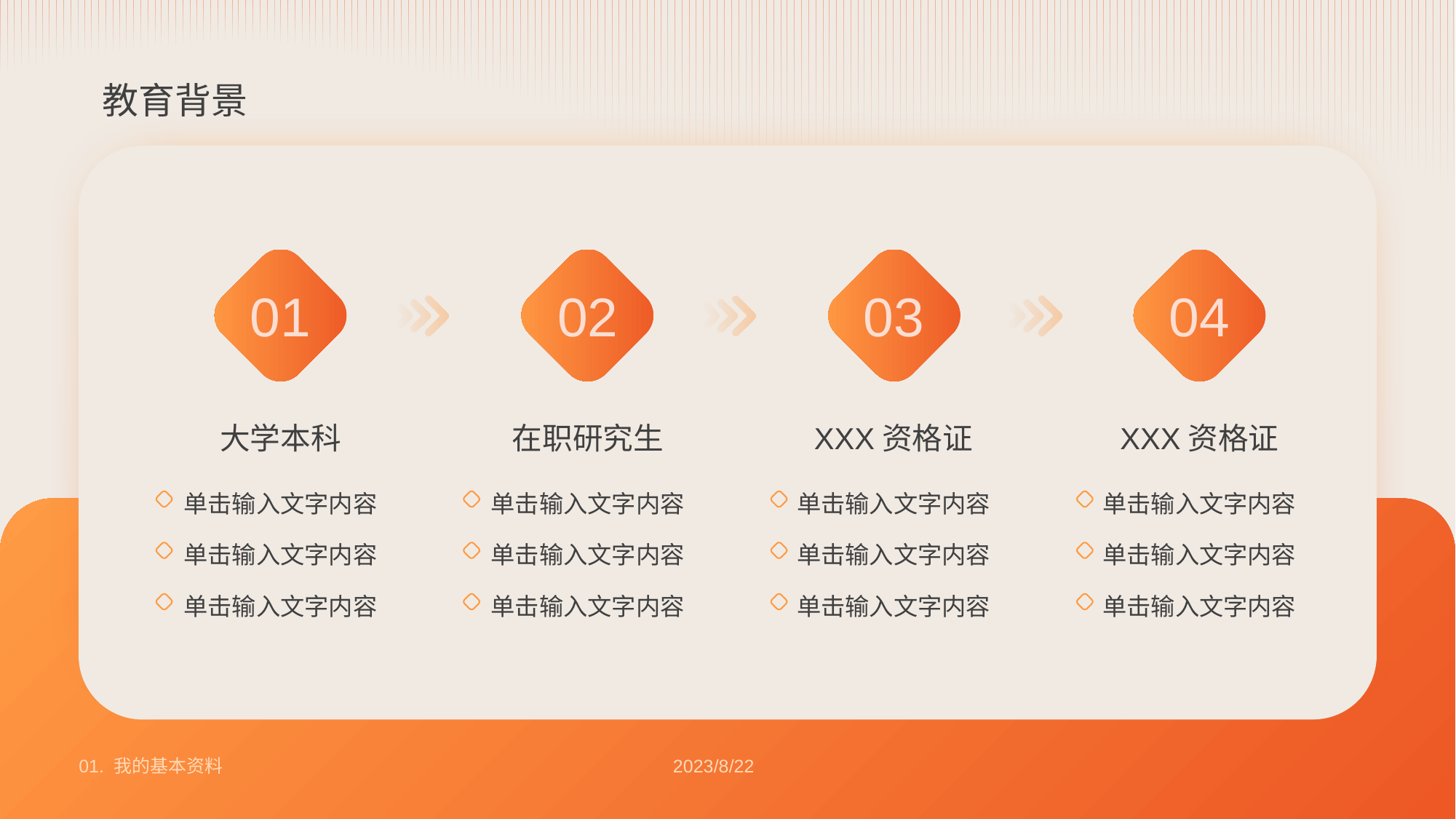

# 教育背景

01
大学本科
单击输入文字内容

单击输入文字内容

单击输入文字内容

02
在职研究生
单击输入文字内容

单击输入文字内容

单击输入文字内容

03
XXX资格证
单击输入文字内容

单击输入文字内容

单击输入文字内容

04
XXX资格证
单击输入文字内容

单击输入文字内容

单击输入文字内容

01. 我的基本资料
2023/8/22
5